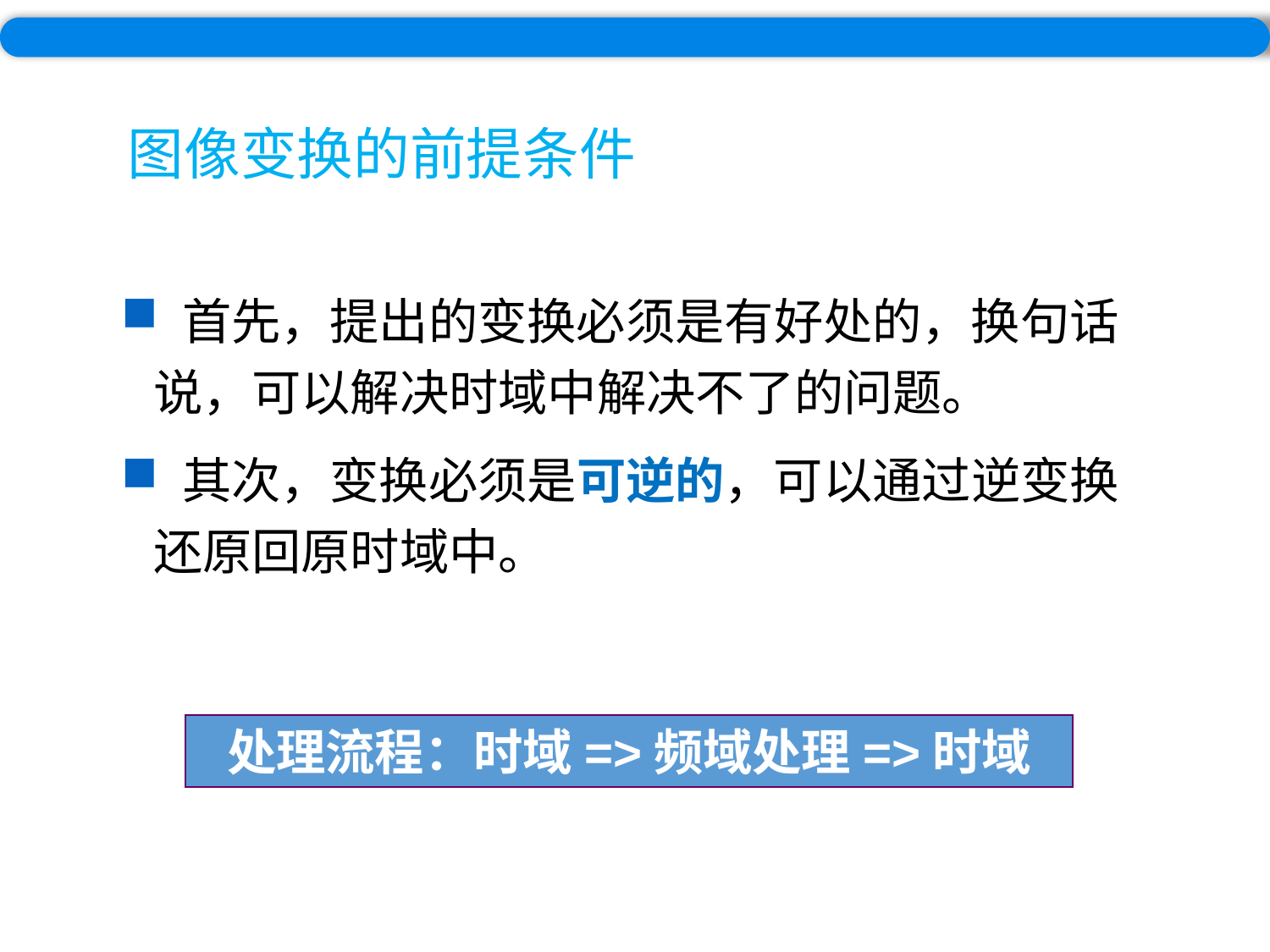

# 图像变换的前提条件
 首先，提出的变换必须是有好处的，换句话说，可以解决时域中解决不了的问题。
 其次，变换必须是可逆的，可以通过逆变换还原回原时域中。

处理流程：时域=>频域处理=>时域